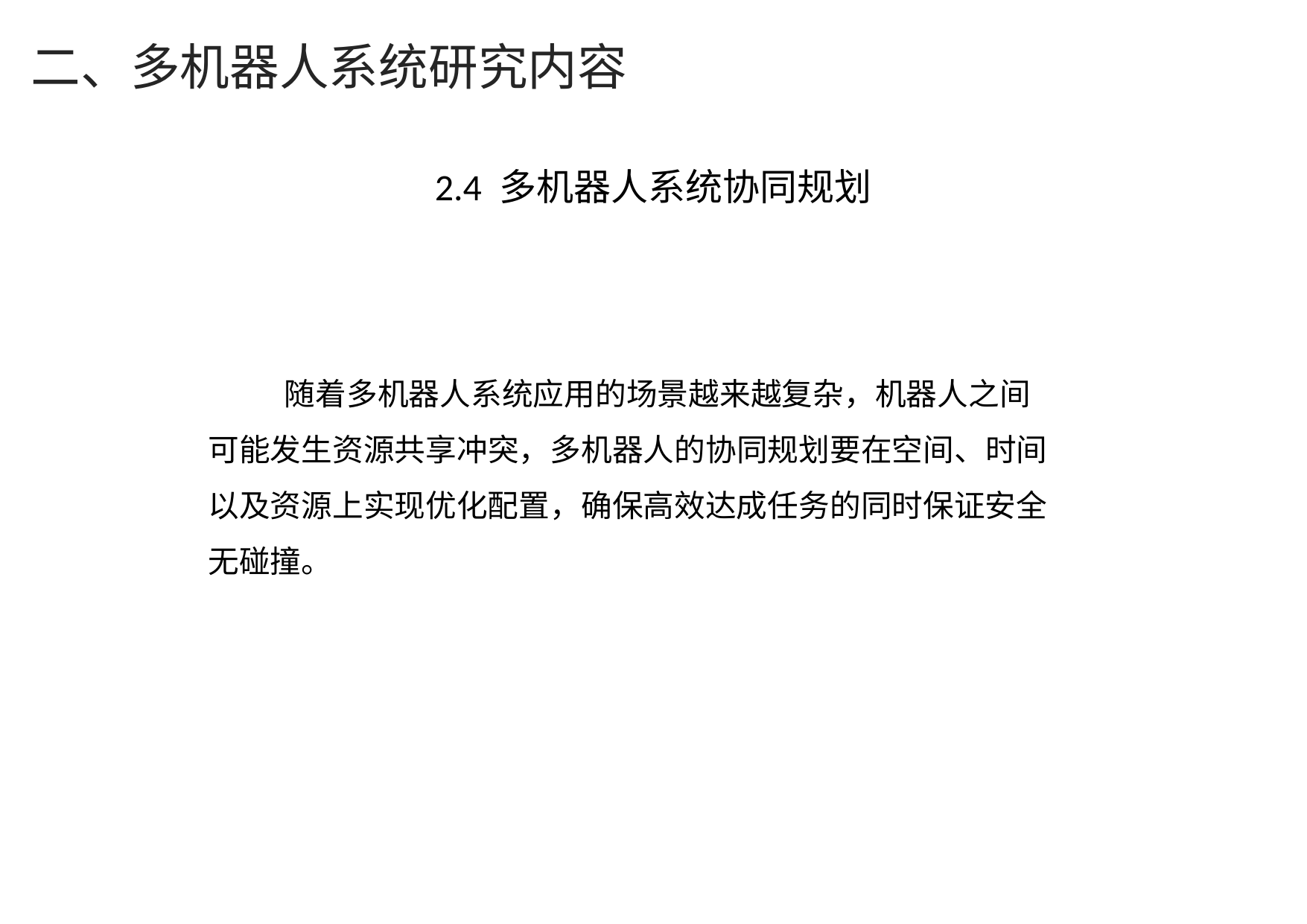

二、多机器人系统研究内容
2.4 多机器人系统协同规划
          随着多机器人系统应用的场景越来越复杂，机器人之间可能发生资源共享冲突，多机器人的协同规划要在空间、时间以及资源上实现优化配置，确保高效达成任务的同时保证安全无碰撞。